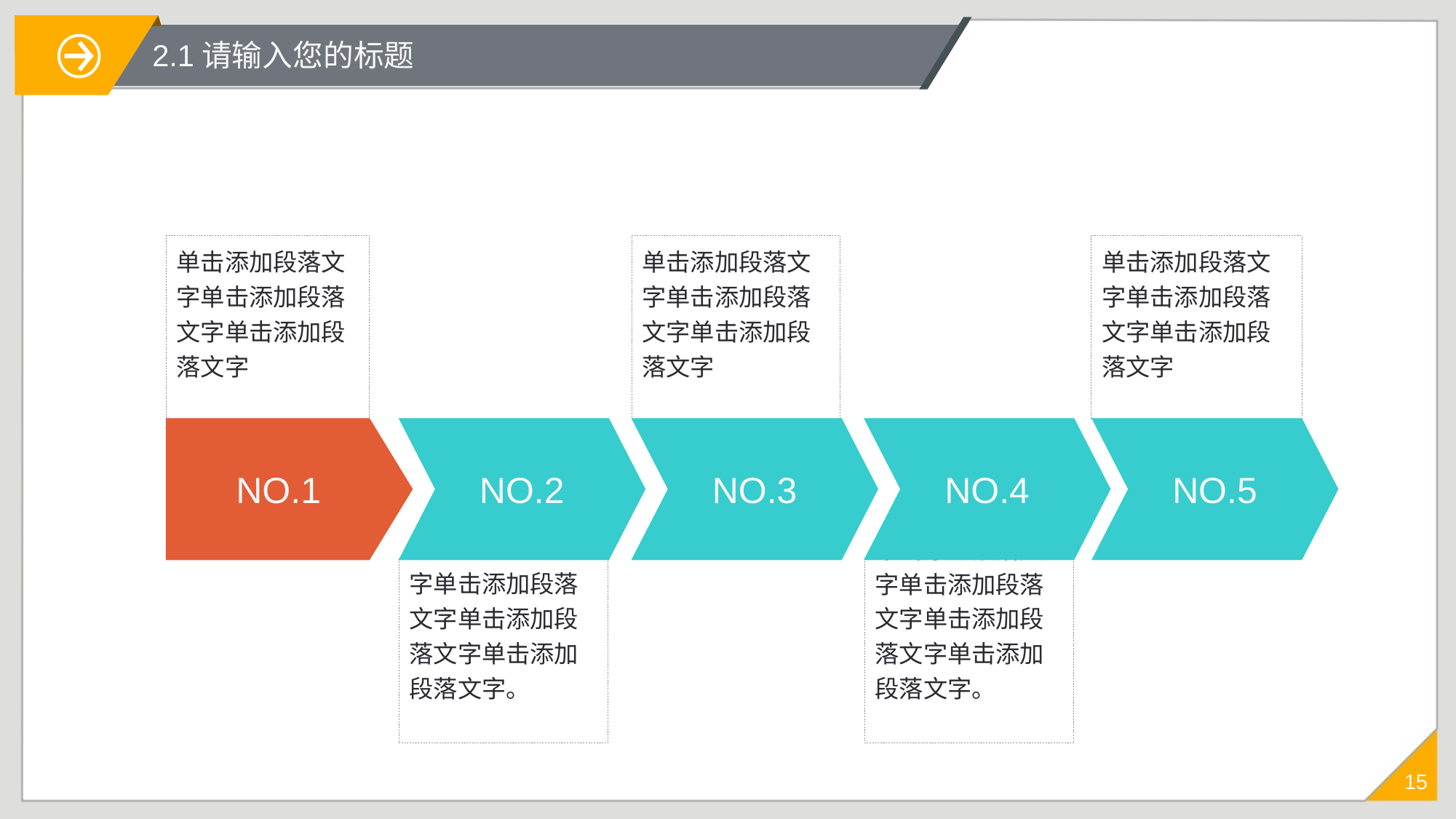

2.1请输入您的标题

单击添加段落文字单击添加段落文字单击添加段落文字
单击添加段落文字单击添加段落文字单击添加段落文字
单击添加段落文字单击添加段落文字单击添加段落文字
NO.1
NO.2
NO.3
NO.4
NO.5
单击添加段落文字单击添加段落文字单击添加段落文字单击添加段落文字。

单击添加段落文字单击添加段落文字单击添加段落文字单击添加段落文字。